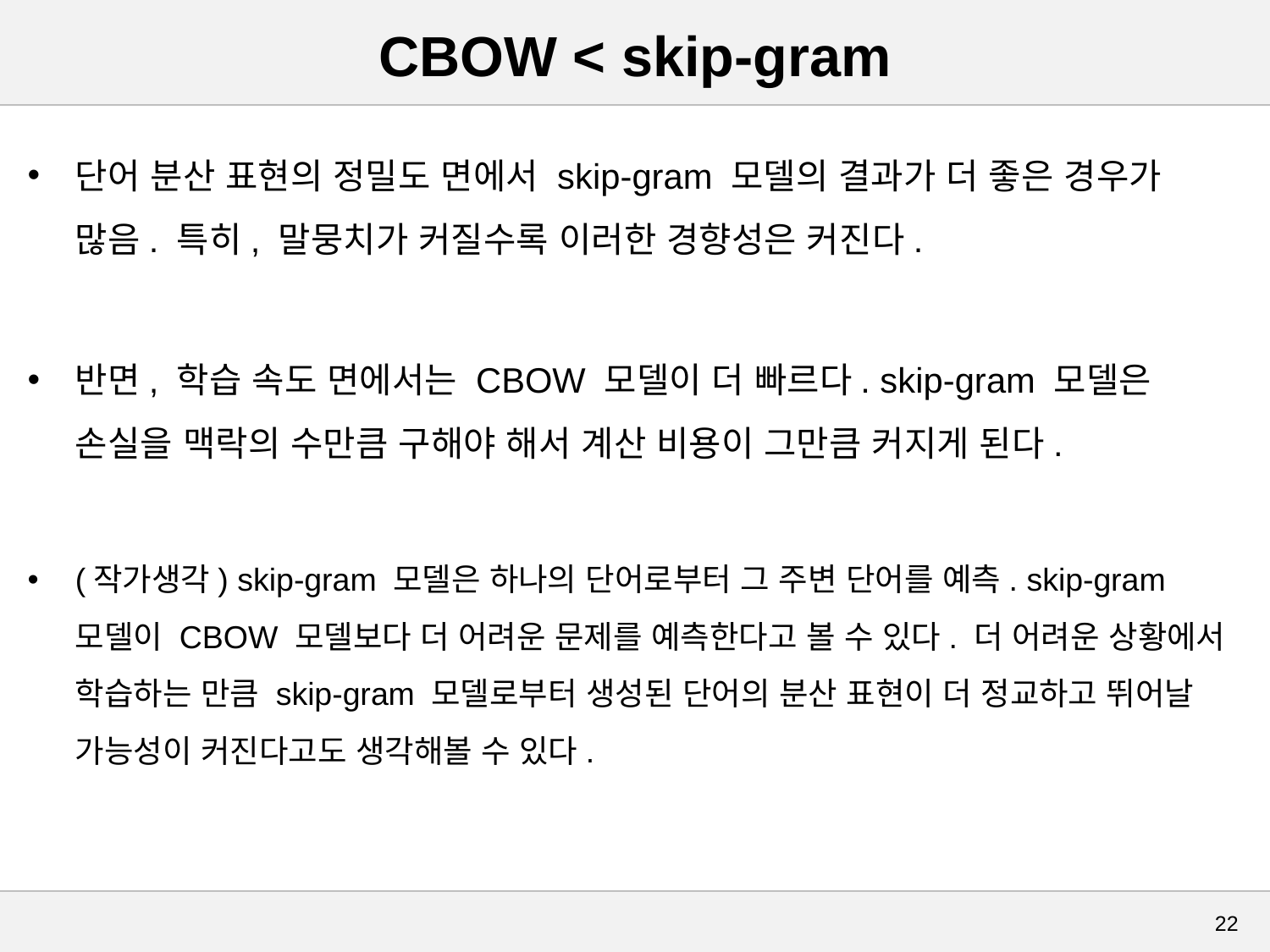

# CBOW < skip-gram
단어 분산 표현의 정밀도 면에서 skip-gram 모델의 결과가 더 좋은 경우가 많음. 특히, 말뭉치가 커질수록 이러한 경향성은 커진다.

반면, 학습 속도 면에서는 CBOW 모델이 더 빠르다. skip-gram 모델은 손실을 맥락의 수만큼 구해야 해서 계산 비용이 그만큼 커지게 된다.

(작가생각) skip-gram 모델은 하나의 단어로부터 그 주변 단어를 예측. skip-gram 모델이 CBOW 모델보다 더 어려운 문제를 예측한다고 볼 수 있다. 더 어려운 상황에서 학습하는 만큼 skip-gram 모델로부터 생성된 단어의 분산 표현이 더 정교하고 뛰어날 가능성이 커진다고도 생각해볼 수 있다.
22